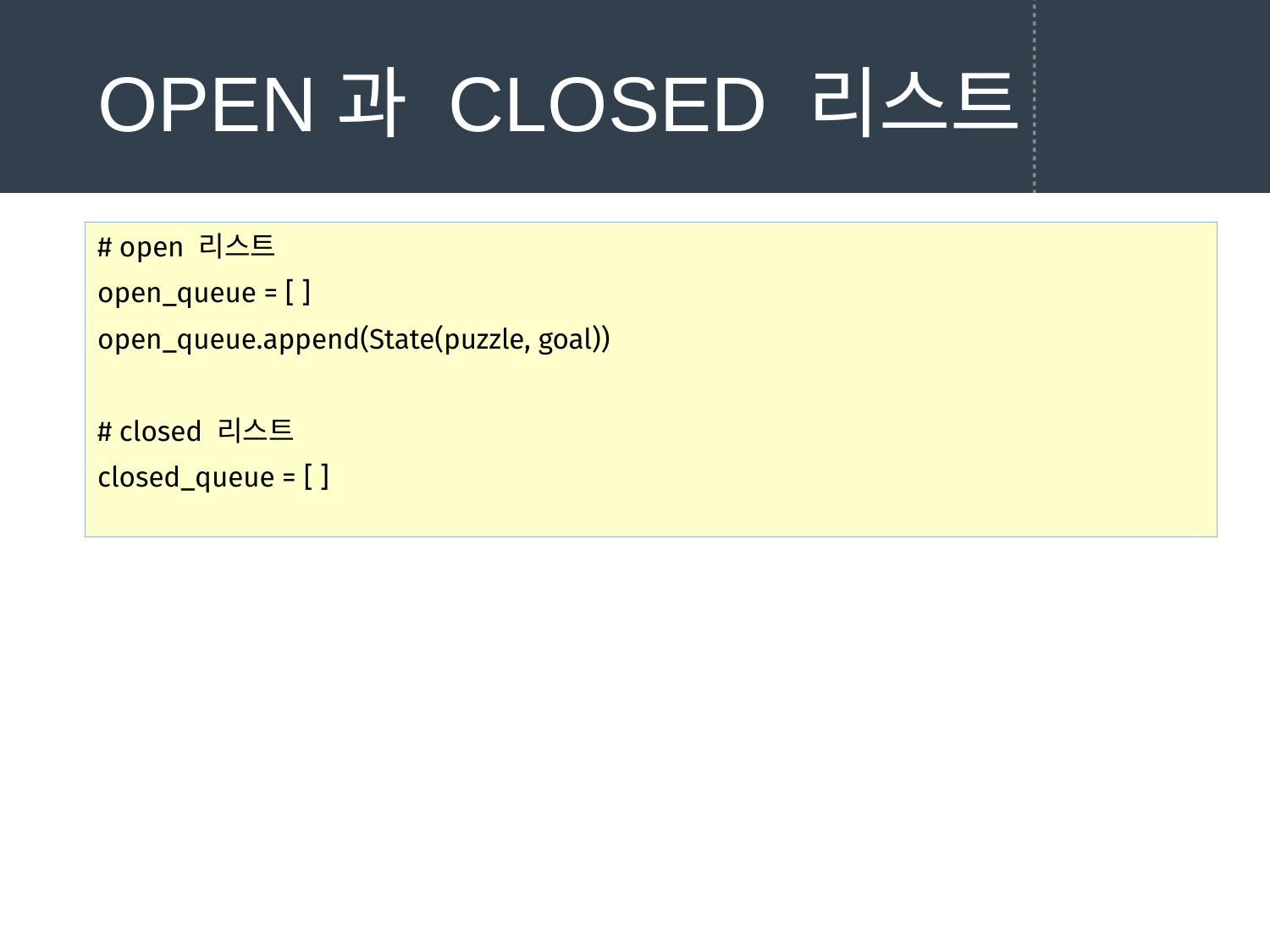

# OPEN과 CLOSED 리스트
# open 리스트
open_queue = [ ]
open_queue.append(State(puzzle, goal))

# closed 리스트
closed_queue = [ ]